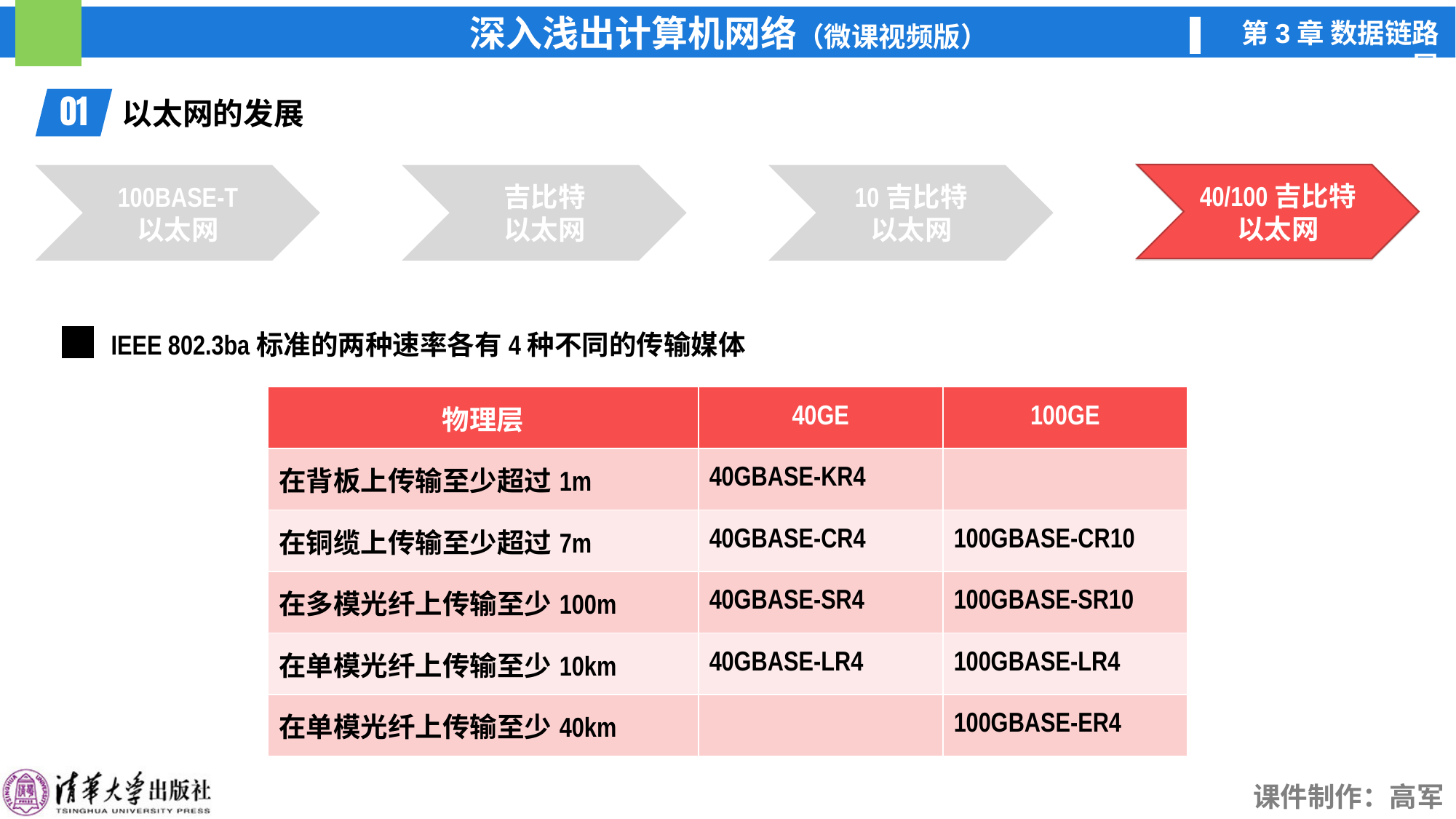

01
以太网的发展
40/100吉比特
以太网
100BASE-T
以太网
吉比特
以太网
10吉比特
以太网
40/100吉比特
以太网
IEEE 802.3ba标准的两种速率各有4种不同的传输媒体

| 物理层 | 40GE | 100GE |
| --- | --- | --- |
| 在背板上传输至少超过1m | 40GBASE-KR4 |  |
| 在铜缆上传输至少超过7m | 40GBASE-CR4 | 100GBASE-CR10 |
| 在多模光纤上传输至少100m | 40GBASE-SR4 | 100GBASE-SR10 |
| 在单模光纤上传输至少10km | 40GBASE-LR4 | 100GBASE-LR4 |
| 在单模光纤上传输至少40km |  | 100GBASE-ER4 |